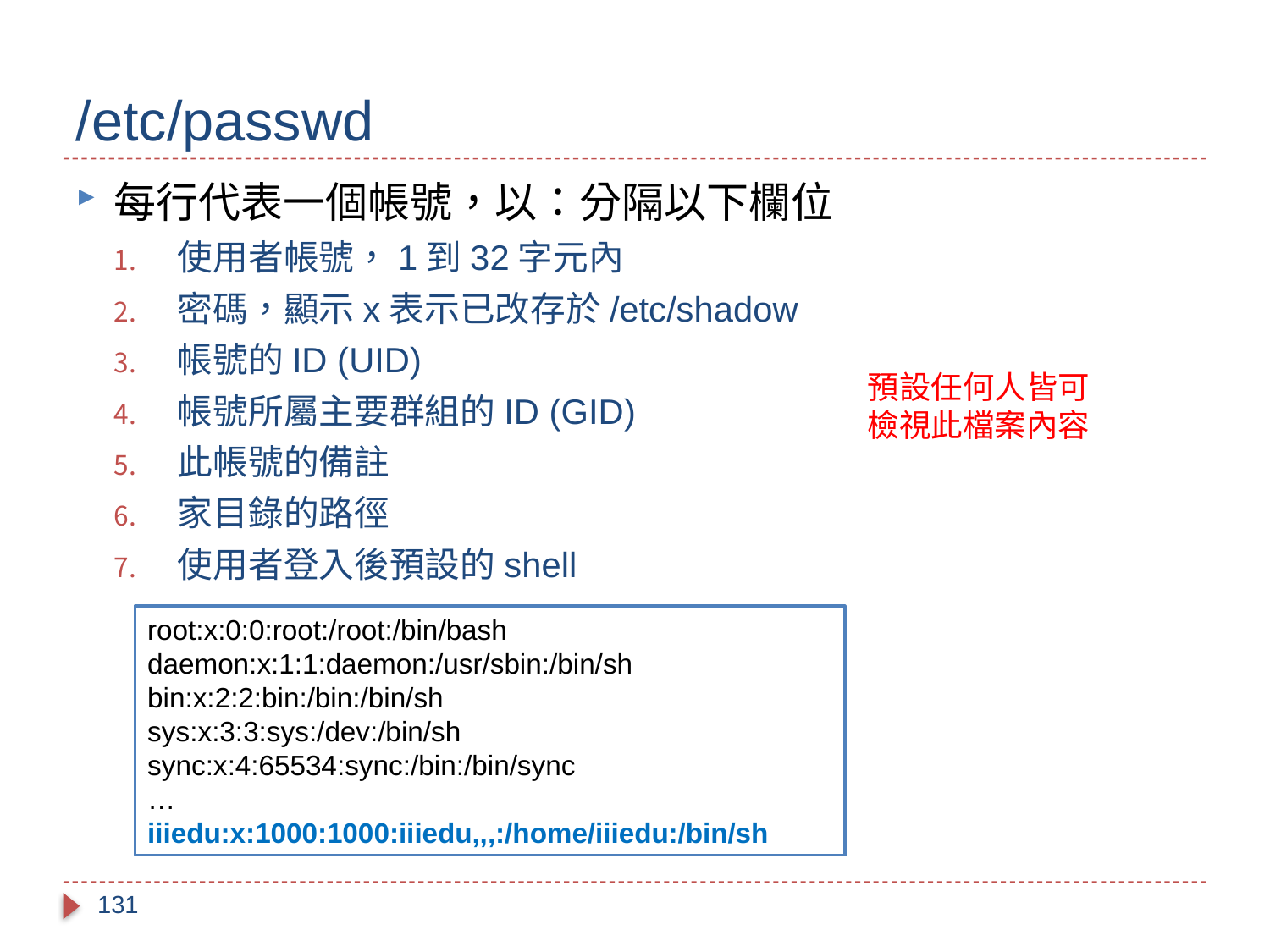

# /etc/passwd
每行代表一個帳號，以：分隔以下欄位
使用者帳號，1到32字元內
密碼，顯示x表示已改存於/etc/shadow
帳號的ID (UID)
帳號所屬主要群組的ID (GID)
此帳號的備註
家目錄的路徑
使用者登入後預設的shell

預設任何人皆可檢視此檔案內容
root:x:0:0:root:/root:/bin/bash
daemon:x:1:1:daemon:/usr/sbin:/bin/sh
bin:x:2:2:bin:/bin:/bin/sh
sys:x:3:3:sys:/dev:/bin/sh
sync:x:4:65534:sync:/bin:/bin/sync
…
iiiedu:x:1000:1000:iiiedu,,,:/home/iiiedu:/bin/sh
131